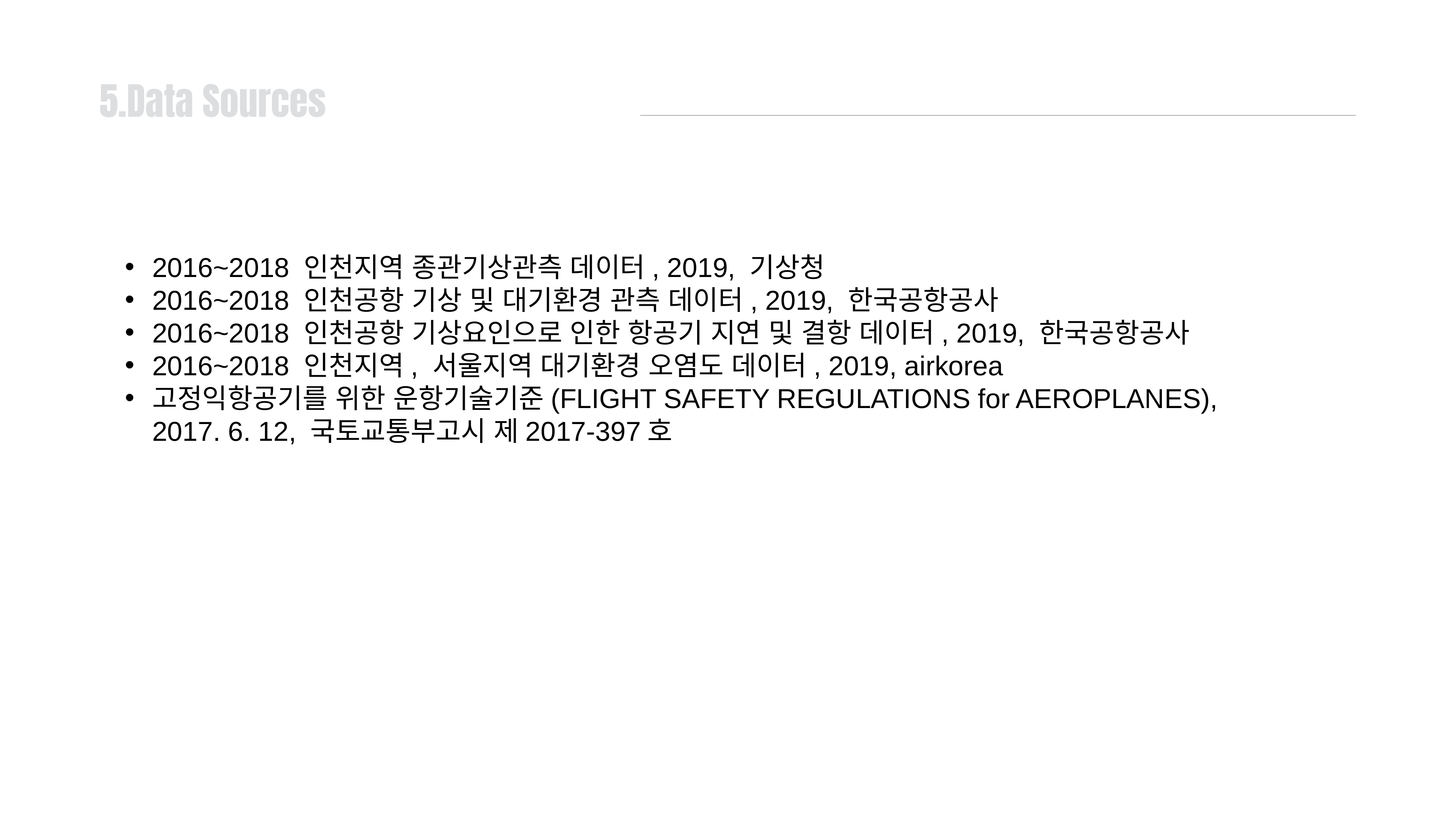

5.Data Sources

2016~2018 인천지역 종관기상관측 데이터, 2019, 기상청
2016~2018 인천공항 기상 및 대기환경 관측 데이터, 2019, 한국공항공사
2016~2018 인천공항 기상요인으로 인한 항공기 지연 및 결항 데이터, 2019, 한국공항공사
2016~2018 인천지역, 서울지역 대기환경 오염도 데이터, 2019, airkorea
고정익항공기를 위한 운항기술기준(FLIGHT SAFETY REGULATIONS for AEROPLANES),
2017. 6. 12, 국토교통부고시 제2017-397호